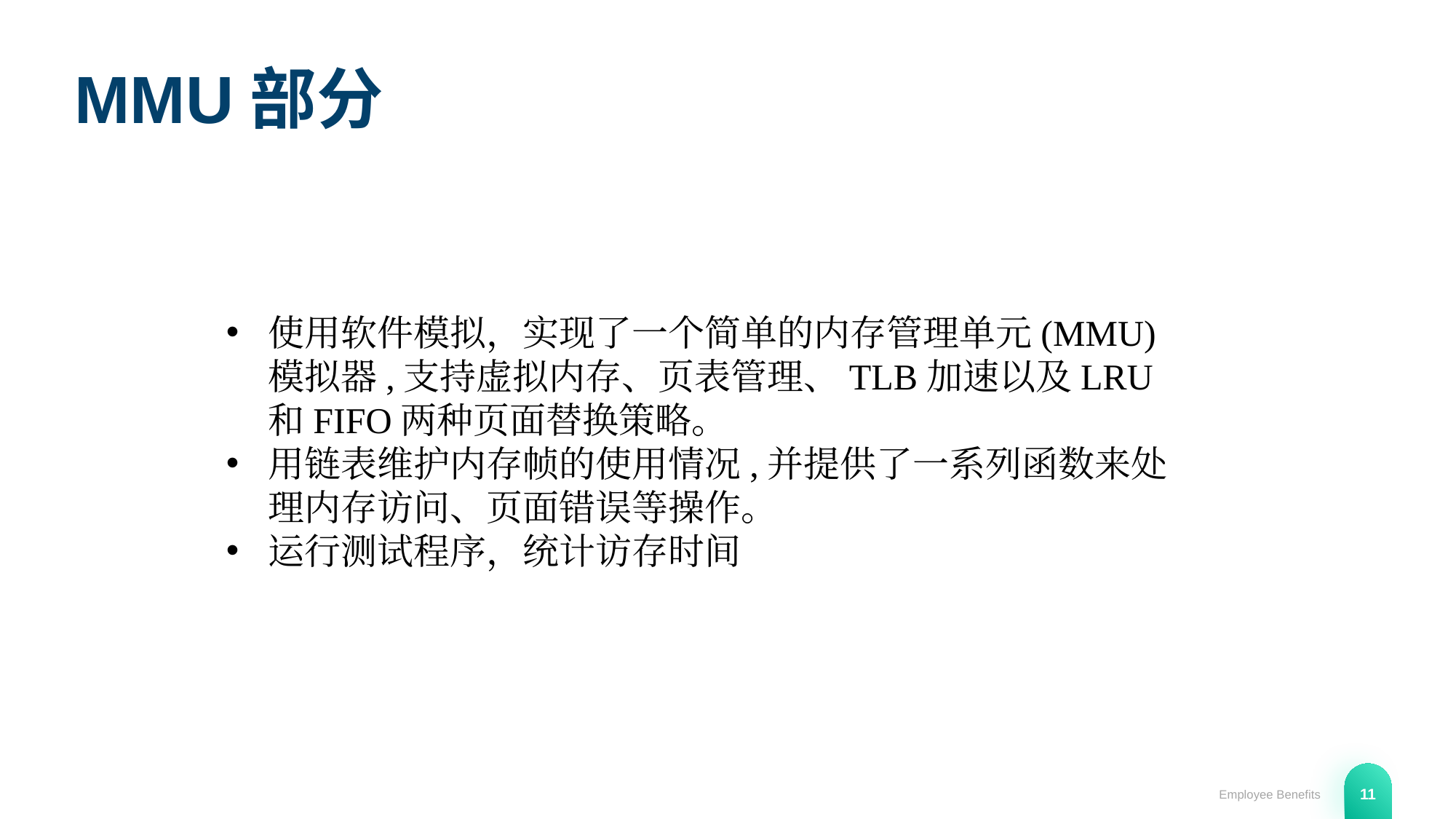

# MMU部分

使用软件模拟，实现了一个简单的内存管理单元(MMU)模拟器,支持虚拟内存、页表管理、TLB加速以及LRU和FIFO两种页面替换策略。
用链表维护内存帧的使用情况,并提供了一系列函数来处理内存访问、页面错误等操作。
运行测试程序，统计访存时间